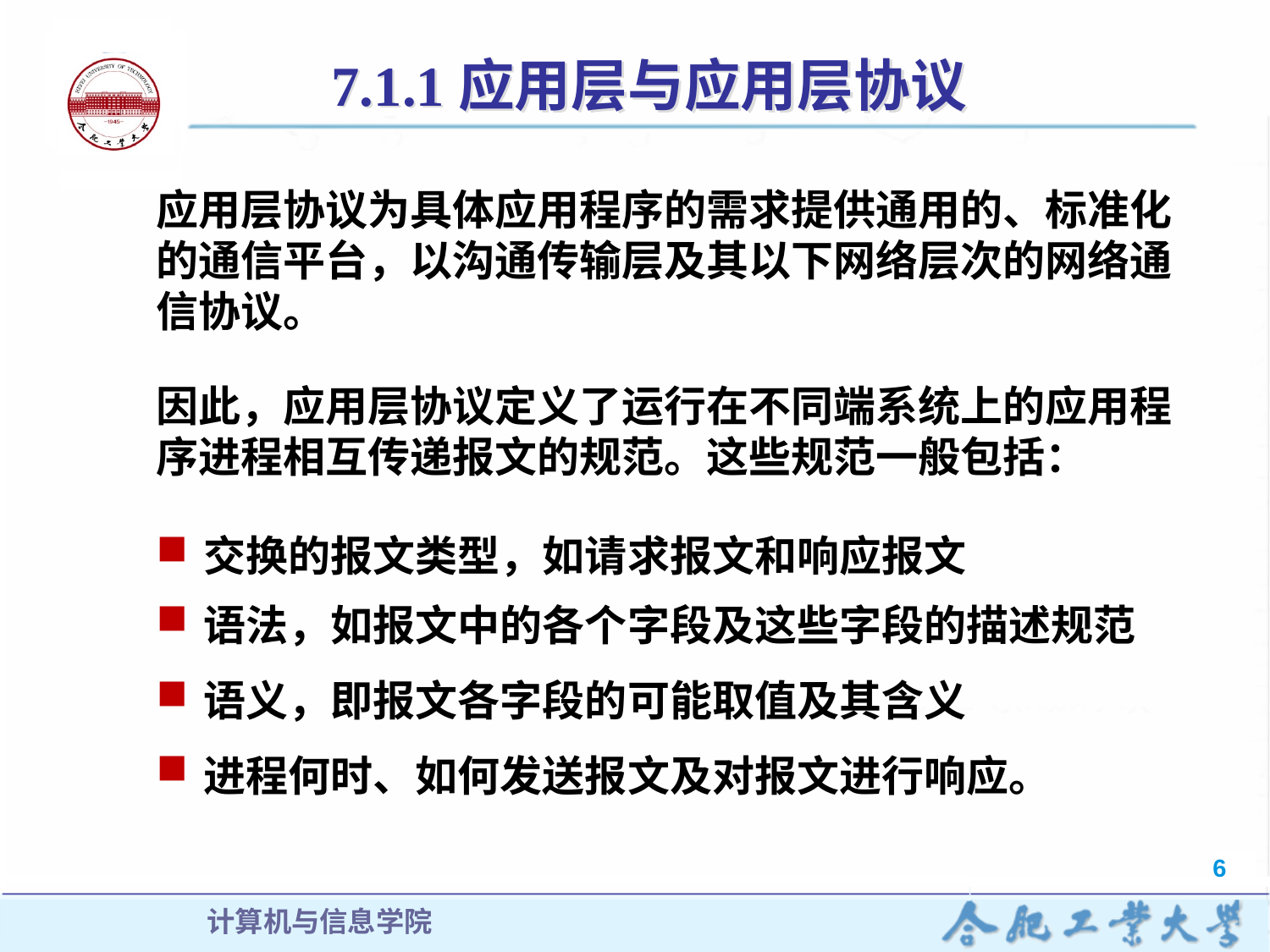

7.1.1应用层与应用层协议
应用层协议为具体应用程序的需求提供通用的、标准化的通信平台，以沟通传输层及其以下网络层次的网络通信协议。
因此，应用层协议定义了运行在不同端系统上的应用程序进程相互传递报文的规范。这些规范一般包括：
交换的报文类型，如请求报文和响应报文
语法，如报文中的各个字段及这些字段的描述规范
语义，即报文各字段的可能取值及其含义
进程何时、如何发送报文及对报文进行响应。